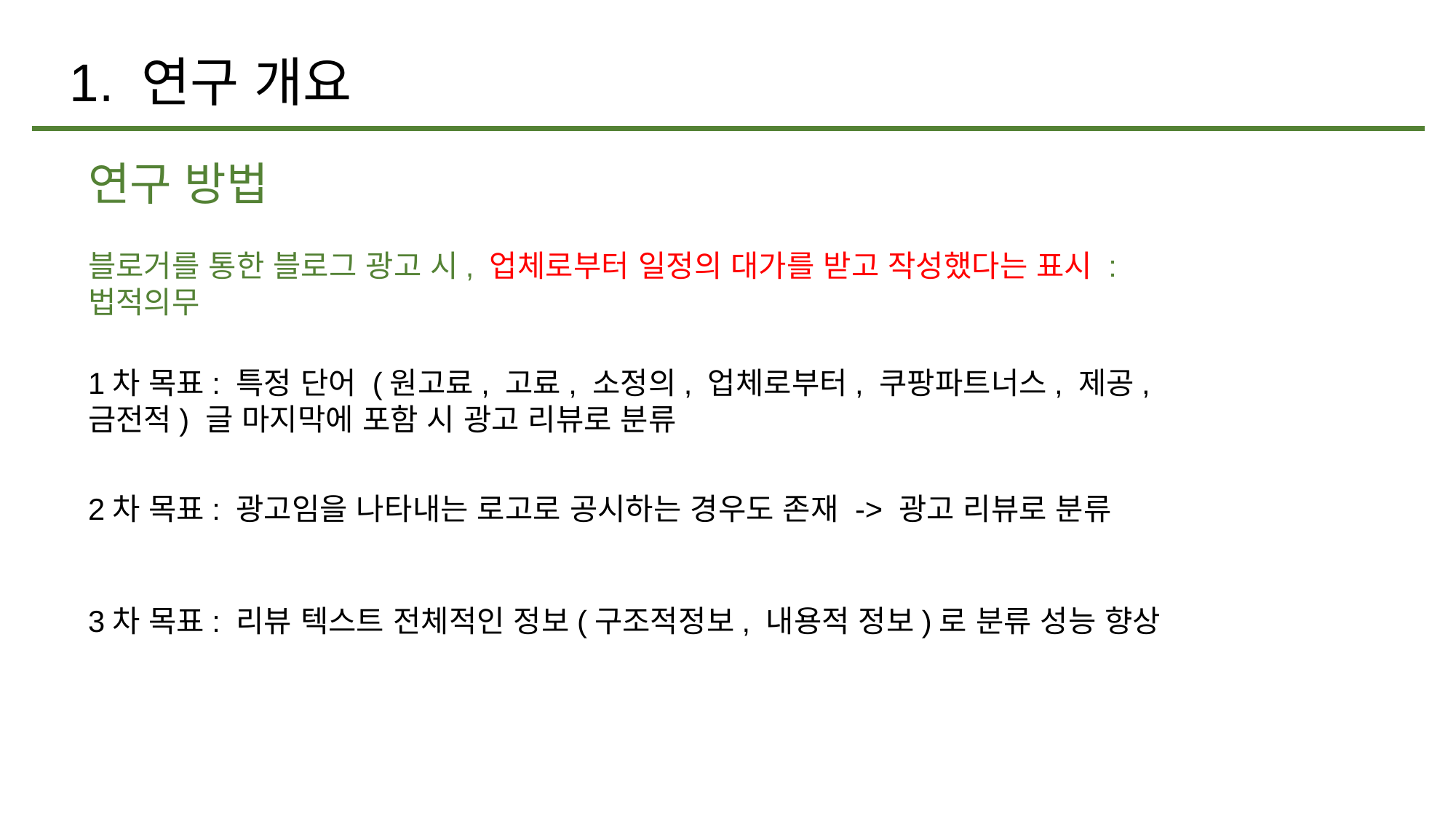

# 1. 연구 개요
연구 방법
블로거를 통한 블로그 광고 시, 업체로부터 일정의 대가를 받고 작성했다는 표시 : 법적의무
1차 목표: 특정 단어 (원고료, 고료, 소정의, 업체로부터, 쿠팡파트너스, 제공, 금전적) 글 마지막에 포함 시 광고 리뷰로 분류
2차 목표: 광고임을 나타내는 로고로 공시하는 경우도 존재 -> 광고 리뷰로 분류
3차 목표: 리뷰 텍스트 전체적인 정보(구조적정보, 내용적 정보)로 분류 성능 향상